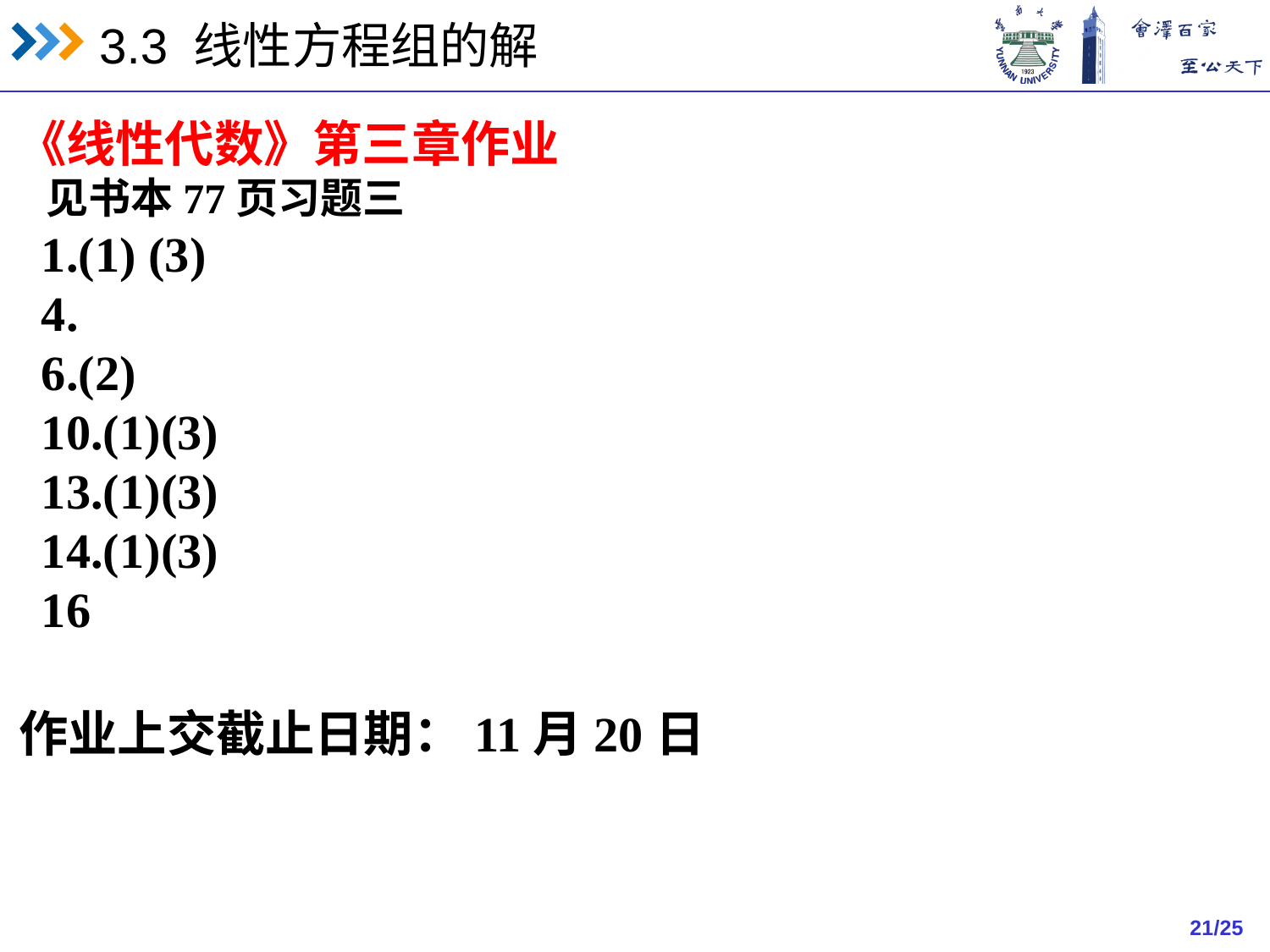

《线性代数》第三章作业
  见书本77页习题三
  1.(1) (3)
  4.
  6.(2)
  10.(1)(3)
  13.(1)(3)
  14.(1)(3)
  16
作业上交截止日期：11月20日